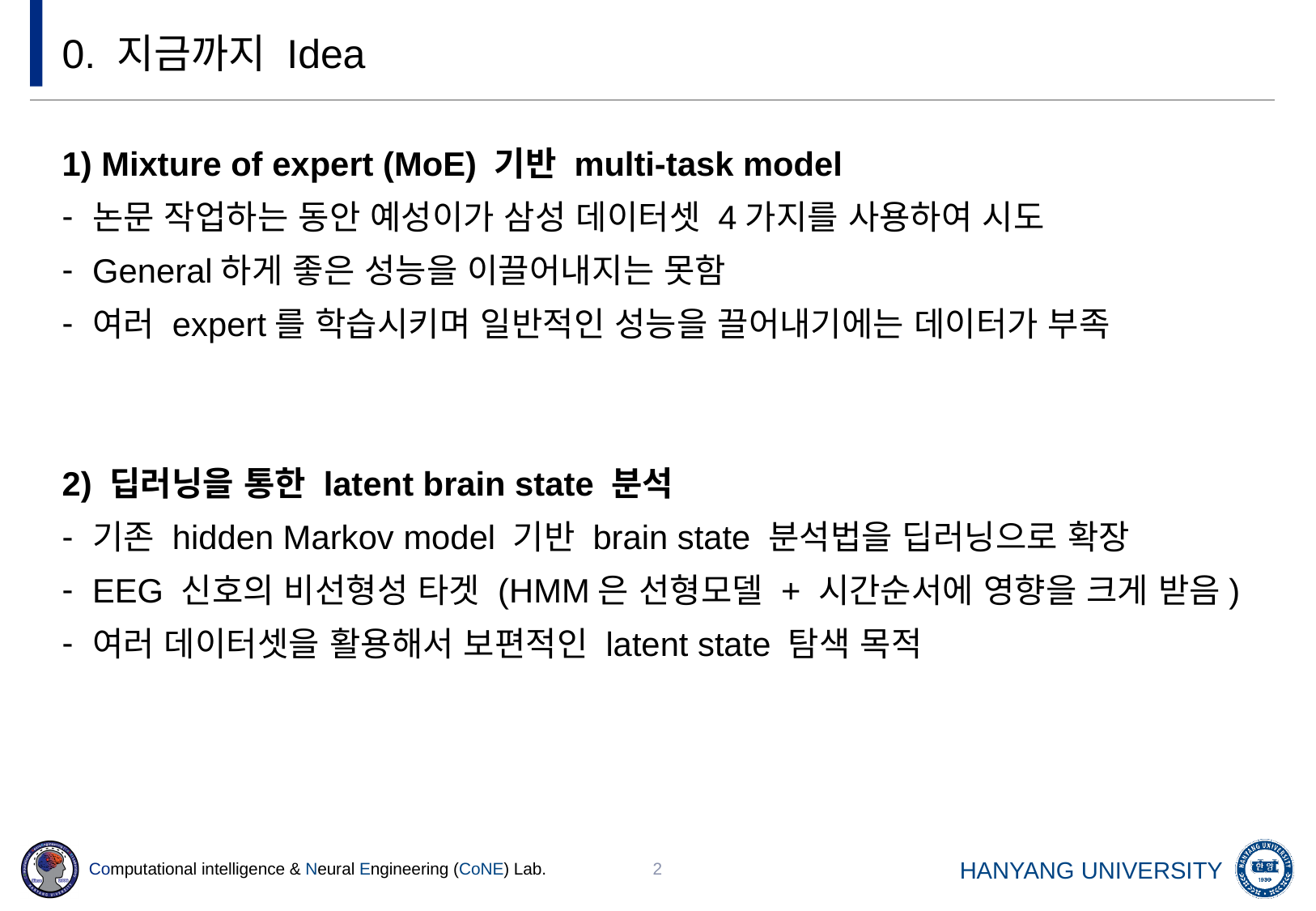

# 0. 지금까지 Idea
1) Mixture of expert (MoE) 기반 multi-task model
논문 작업하는 동안 예성이가 삼성 데이터셋 4가지를 사용하여 시도
General하게 좋은 성능을 이끌어내지는 못함
여러 expert를 학습시키며 일반적인 성능을 끌어내기에는 데이터가 부족

2) 딥러닝을 통한 latent brain state 분석
기존 hidden Markov model 기반 brain state 분석법을 딥러닝으로 확장
EEG 신호의 비선형성 타겟 (HMM은 선형모델 + 시간순서에 영향을 크게 받음)
여러 데이터셋을 활용해서 보편적인 latent state 탐색 목적

2